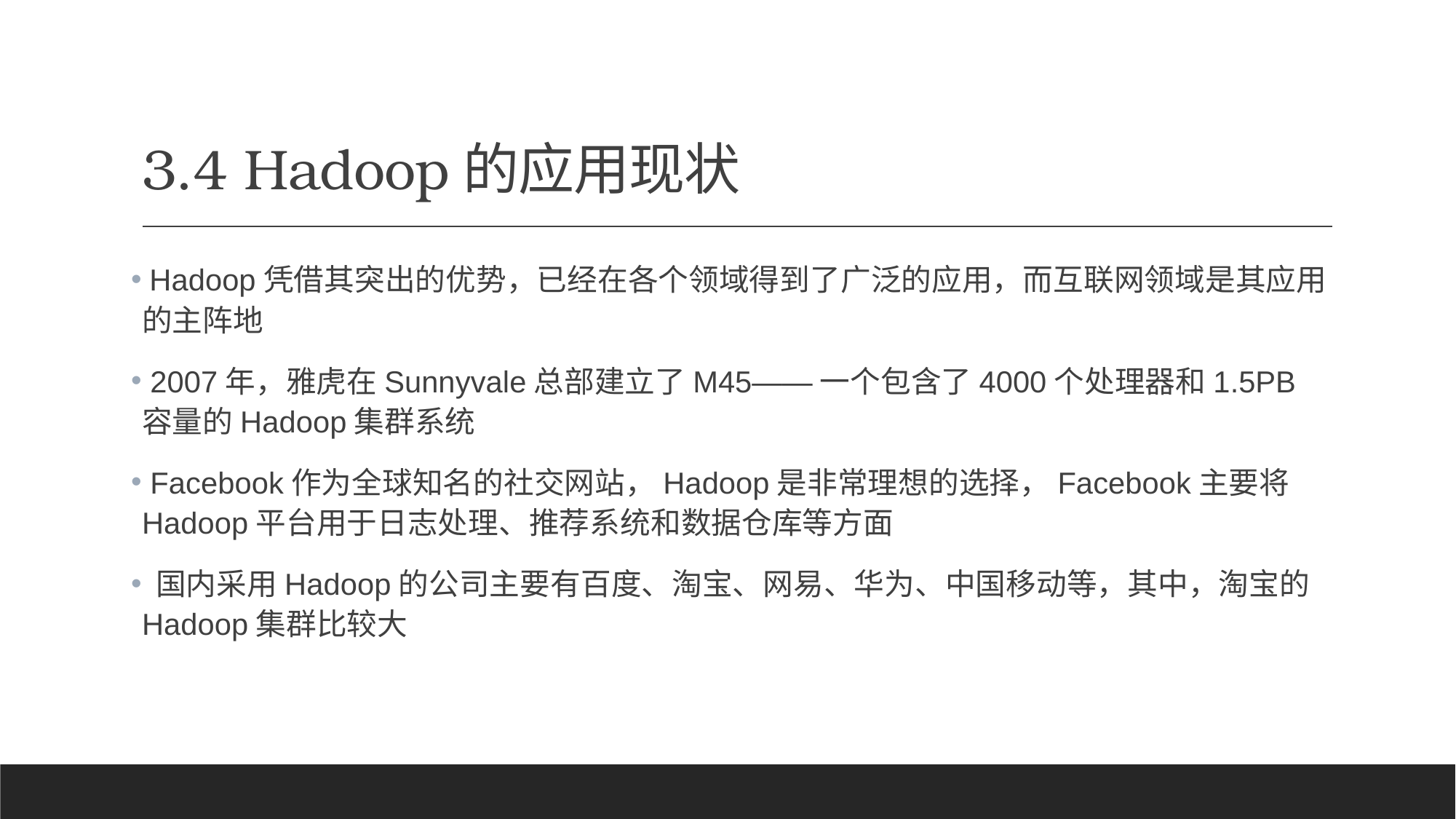

# 3.4 Hadoop的应用现状
 Hadoop凭借其突出的优势，已经在各个领域得到了广泛的应用，而互联网领域是其应用的主阵地
 2007年，雅虎在Sunnyvale总部建立了M45——一个包含了4000个处理器和1.5PB容量的Hadoop集群系统
 Facebook作为全球知名的社交网站，Hadoop是非常理想的选择，Facebook主要将Hadoop平台用于日志处理、推荐系统和数据仓库等方面
 国内采用Hadoop的公司主要有百度、淘宝、网易、华为、中国移动等，其中，淘宝的Hadoop集群比较大